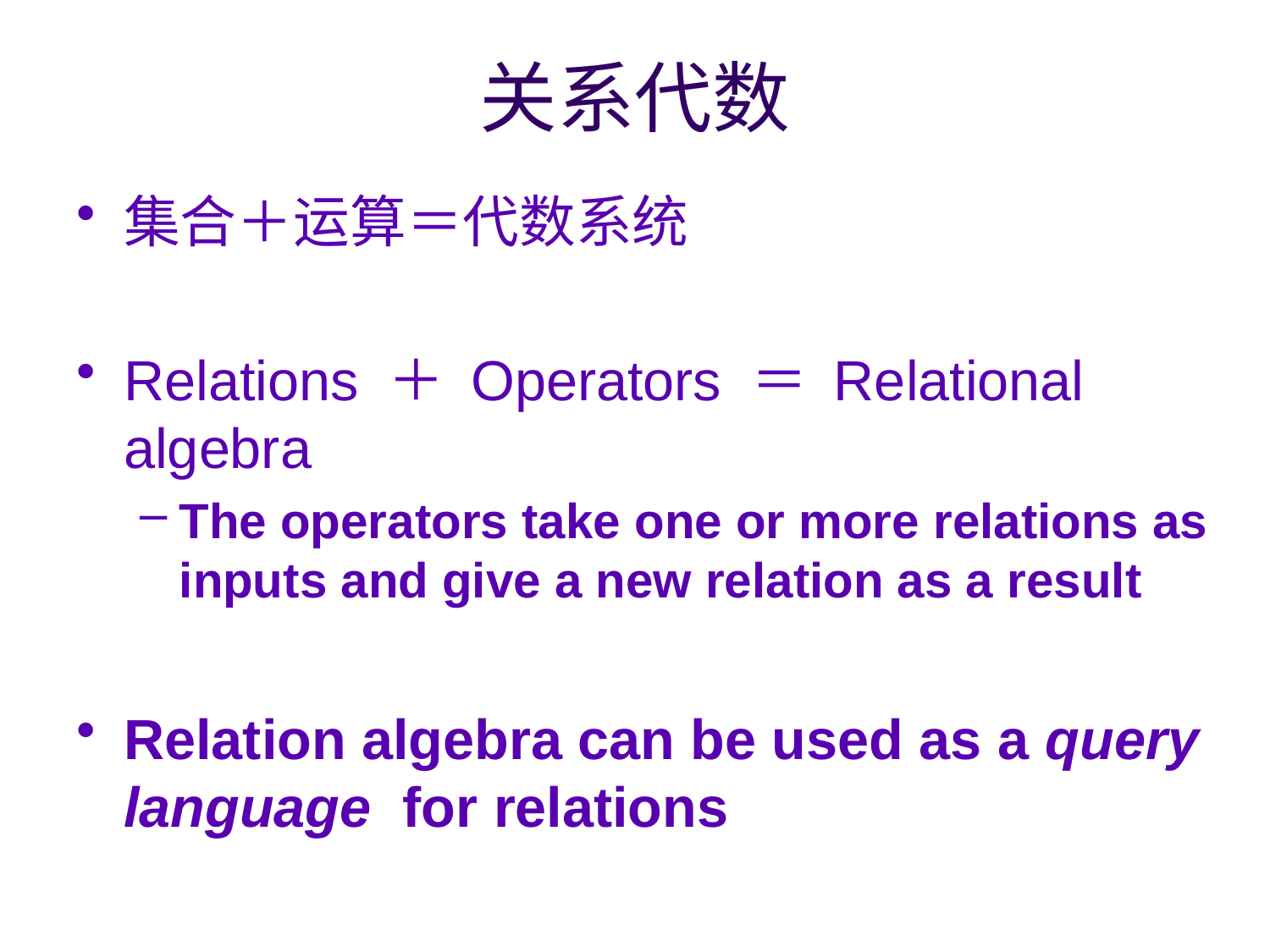

# 关系代数
集合＋运算＝代数系统

Relations ＋ Operators ＝ Relational algebra
The operators take one or more relations as inputs and give a new relation as a result

Relation algebra can be used as a query language  for relations